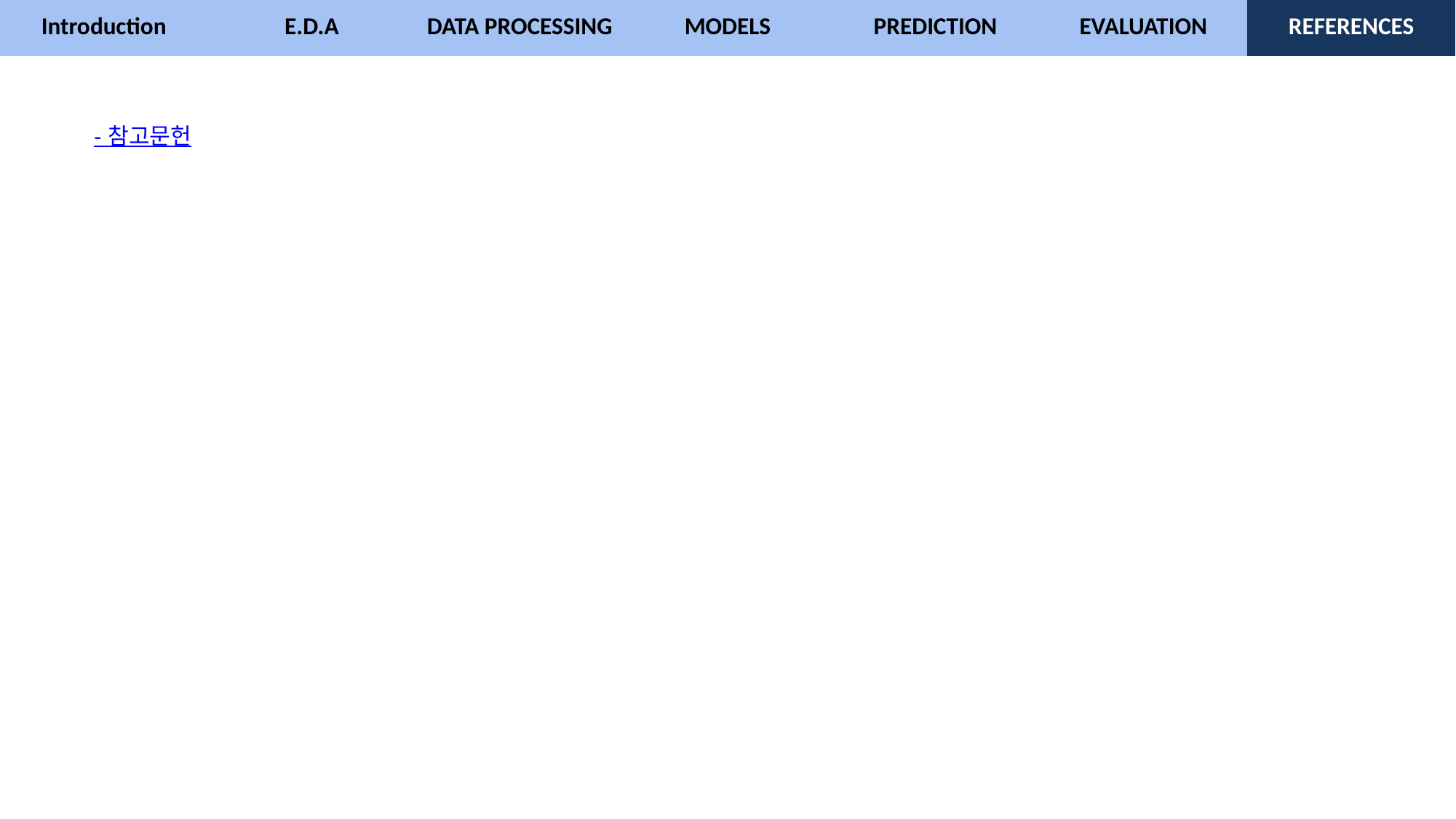

| Introduction | E.D.A | DATA PROCESSING | MODELS | PREDICTION | EVALUATION | REFERENCES |
| --- | --- | --- | --- | --- | --- | --- |
- 참고문헌